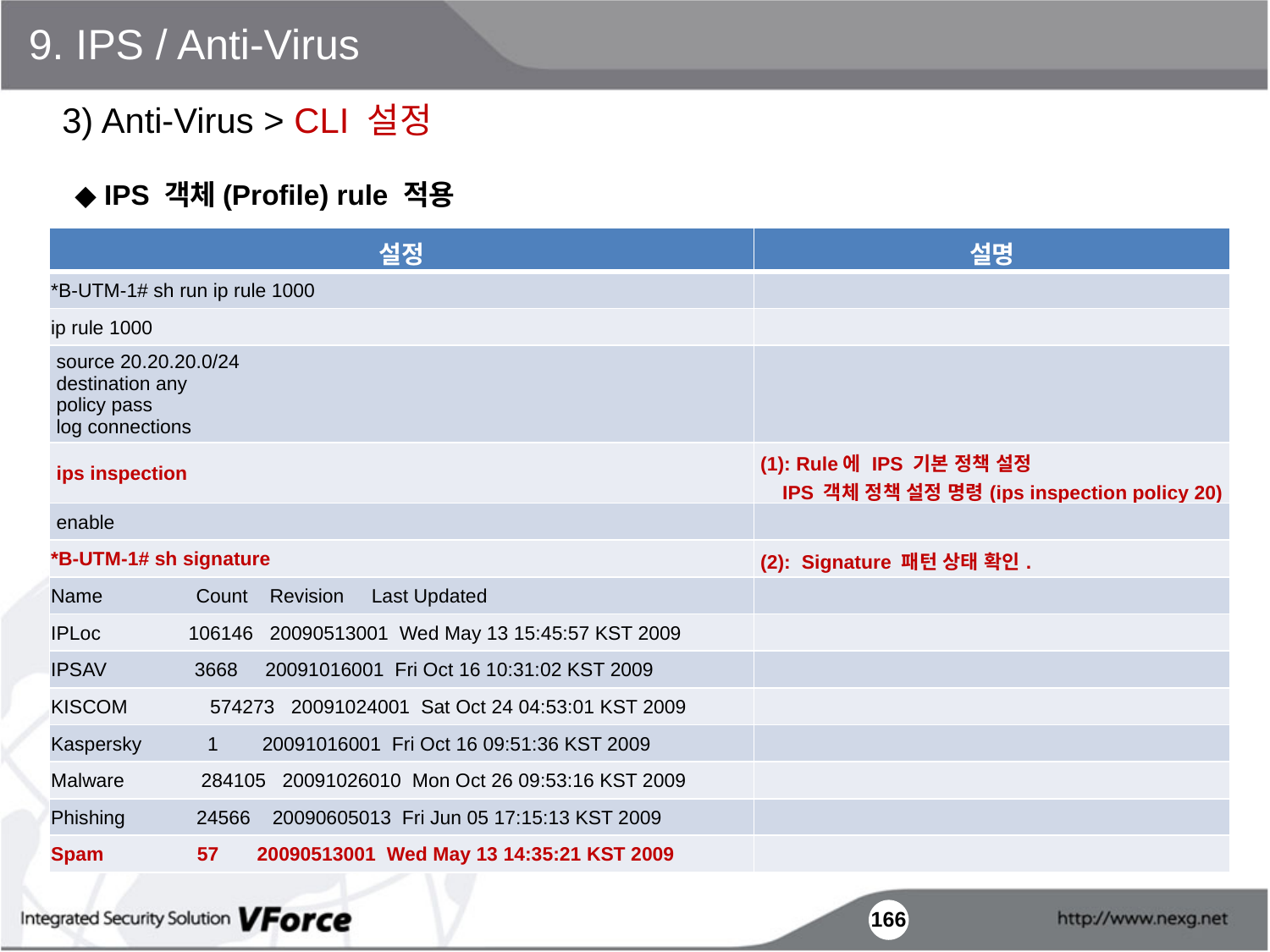

9. IPS / Anti-Virus
3) Anti-Virus > CLI 설정
◆ IPS 객체(Profile) rule 적용
| 설정 | 설명 |
| --- | --- |
| \*B-UTM-1# sh run ip rule 1000 |  |
| ip rule 1000 |  |
| source 20.20.20.0/24 destination any policy pass log connections |  |
| ips inspection | (1): Rule에 IPS 기본 정책 설정 IPS 객체 정책 설정 명령(ips inspection policy 20) |
| enable |  |
| \*B-UTM-1# sh signature | (2): Signature 패턴 상태 확인. |
| Name Count Revision Last Updated |  |
| IPLoc 106146 20090513001 Wed May 13 15:45:57 KST 2009 |  |
| IPSAV 3668 20091016001 Fri Oct 16 10:31:02 KST 2009 |  |
| KISCOM 574273 20091024001 Sat Oct 24 04:53:01 KST 2009 |  |
| Kaspersky 1 20091016001 Fri Oct 16 09:51:36 KST 2009 |  |
| Malware 284105 20091026010 Mon Oct 26 09:53:16 KST 2009 |  |
| Phishing 24566 20090605013 Fri Jun 05 17:15:13 KST 2009 |  |
| Spam 57 20090513001 Wed May 13 14:35:21 KST 2009 |  |